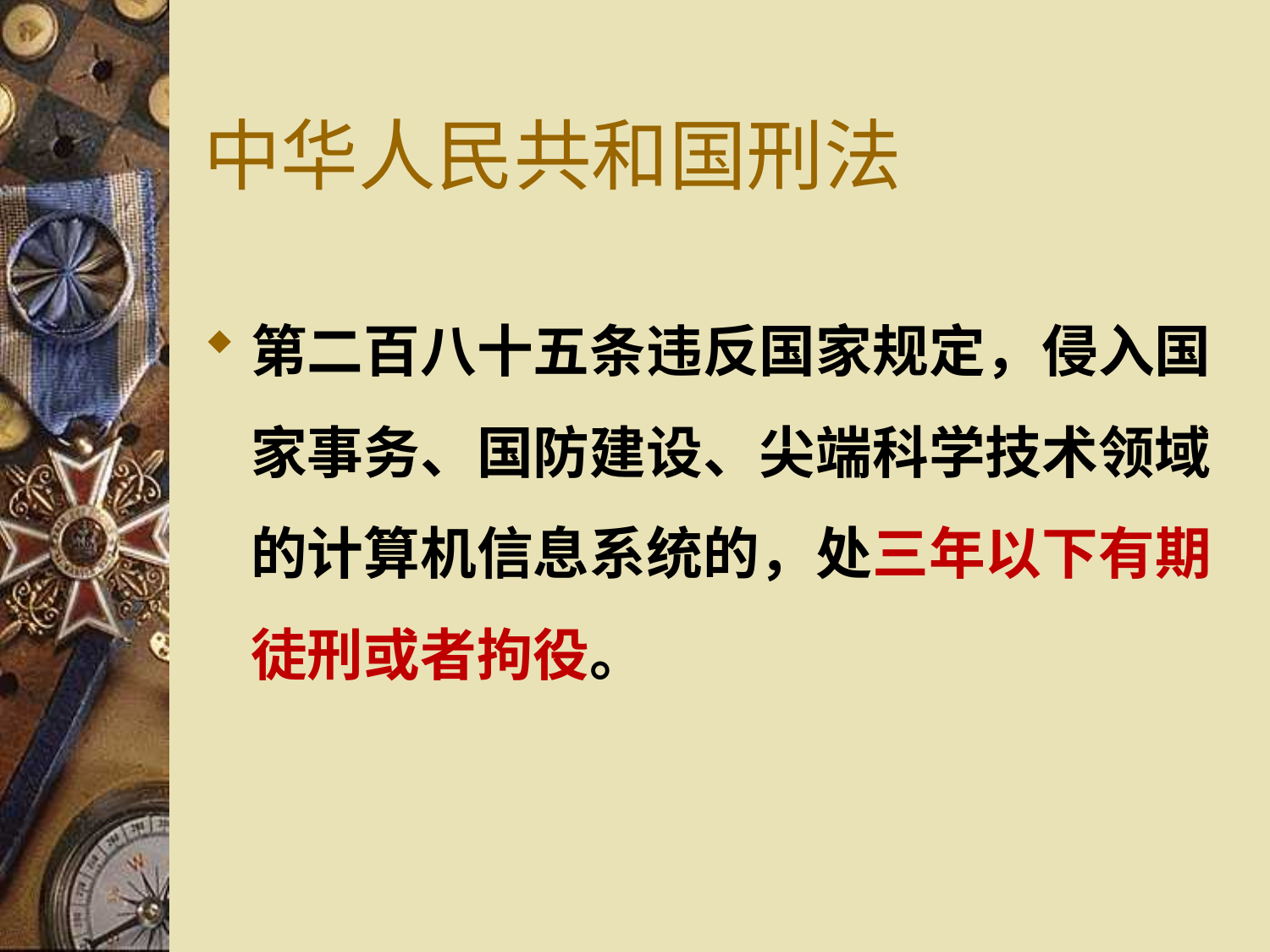

# 中华人民共和国刑法
第二百八十五条违反国家规定，侵入国家事务、国防建设、尖端科学技术领域的计算机信息系统的，处三年以下有期徒刑或者拘役。